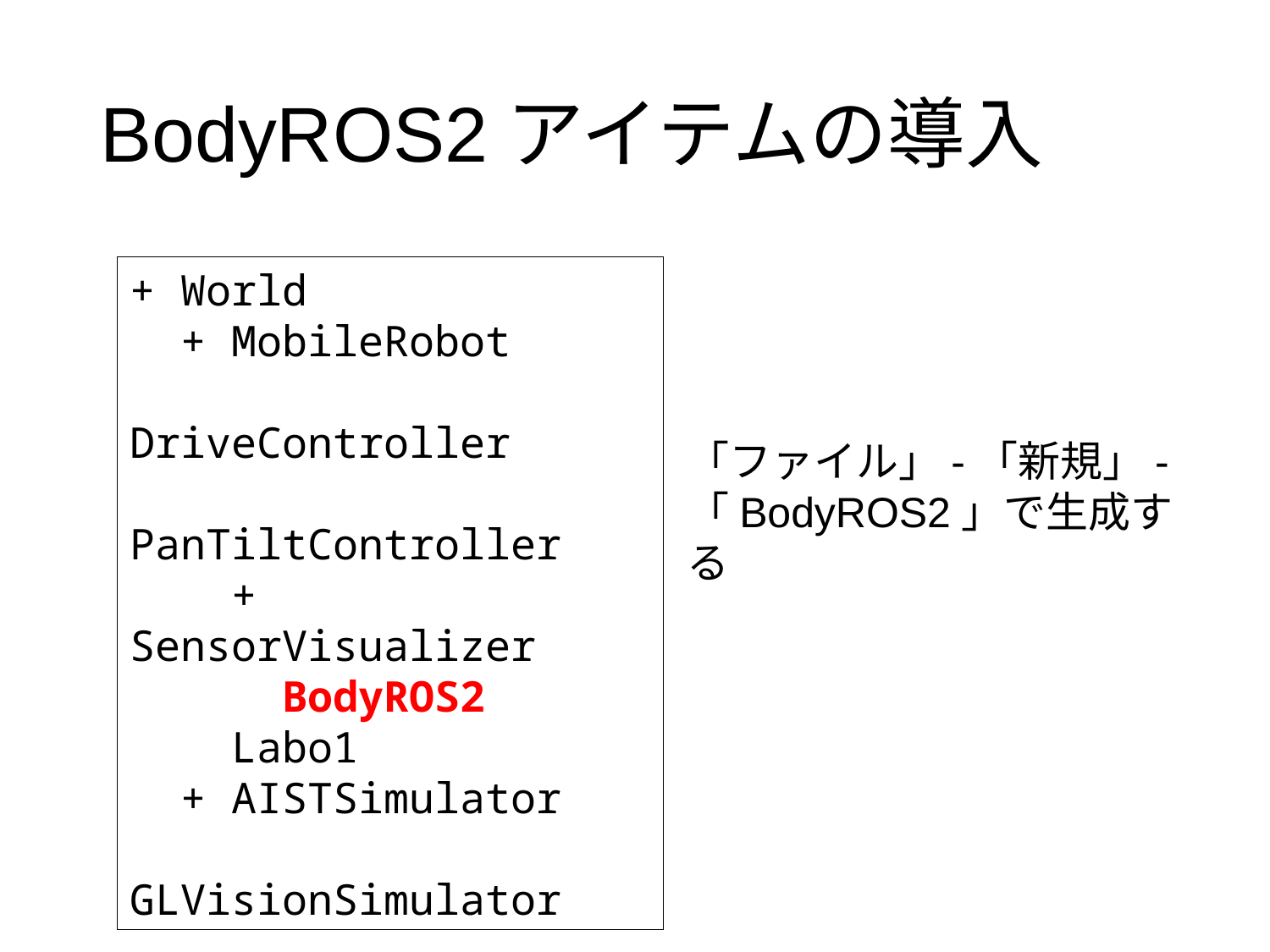

# BodyROS2アイテムの導入
+ World
  + MobileRobot
      DriveController
      PanTiltController
    + SensorVisualizer
      BodyROS2
    Labo1
  + AISTSimulator
      GLVisionSimulator
「ファイル」-「新規」-「BodyROS2」で生成する